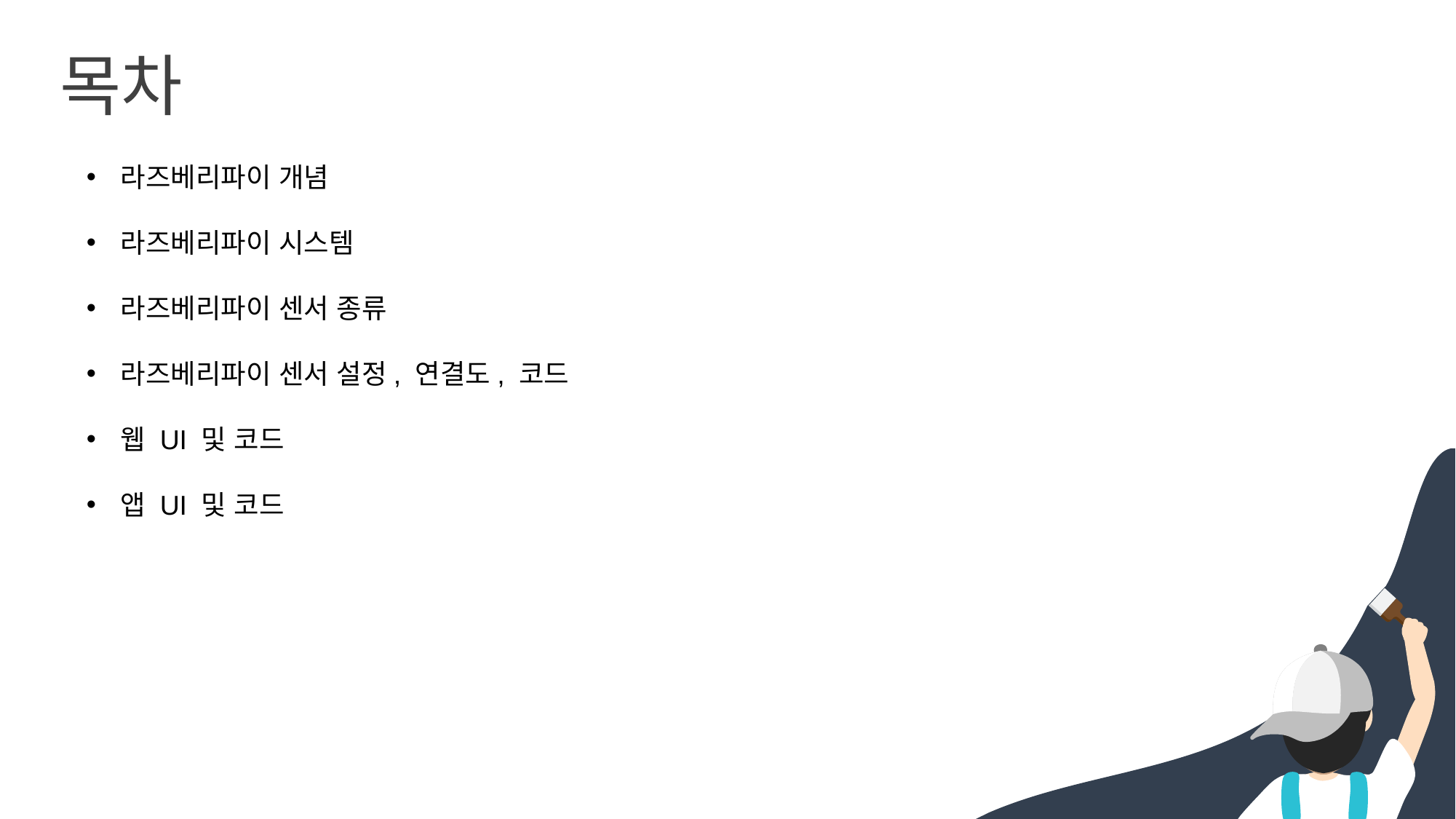

목차
라즈베리파이 개념

라즈베리파이 시스템

라즈베리파이 센서 종류

라즈베리파이 센서 설정, 연결도, 코드

웹 UI 및 코드

앱 UI 및 코드